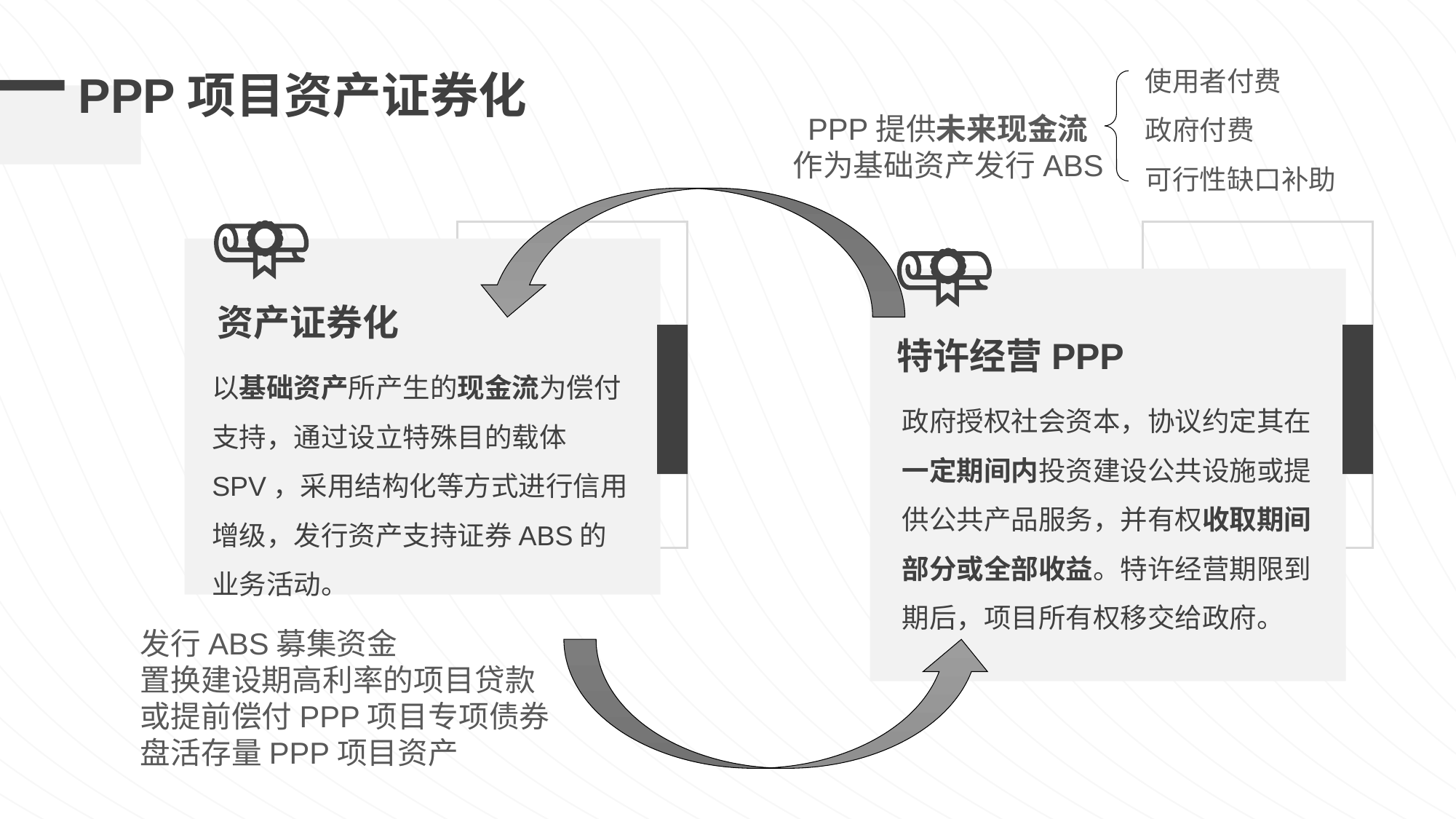

使用者付费
政府付费
可行性缺口补助
PPP项目资产证券化

PPP提供未来现金流
作为基础资产发行ABS

资产证券化

特许经营PPP
以基础资产所产生的现金流为偿付支持，通过设立特殊目的载体SPV，采用结构化等方式进行信用增级，发行资产支持证券ABS的业务活动。
政府授权社会资本，协议约定其在一定期间内投资建设公共设施或提供公共产品服务，并有权收取期间部分或全部收益。特许经营期限到期后，项目所有权移交给政府。
发行ABS募集资金
置换建设期高利率的项目贷款
或提前偿付PPP项目专项债券
盘活存量PPP项目资产